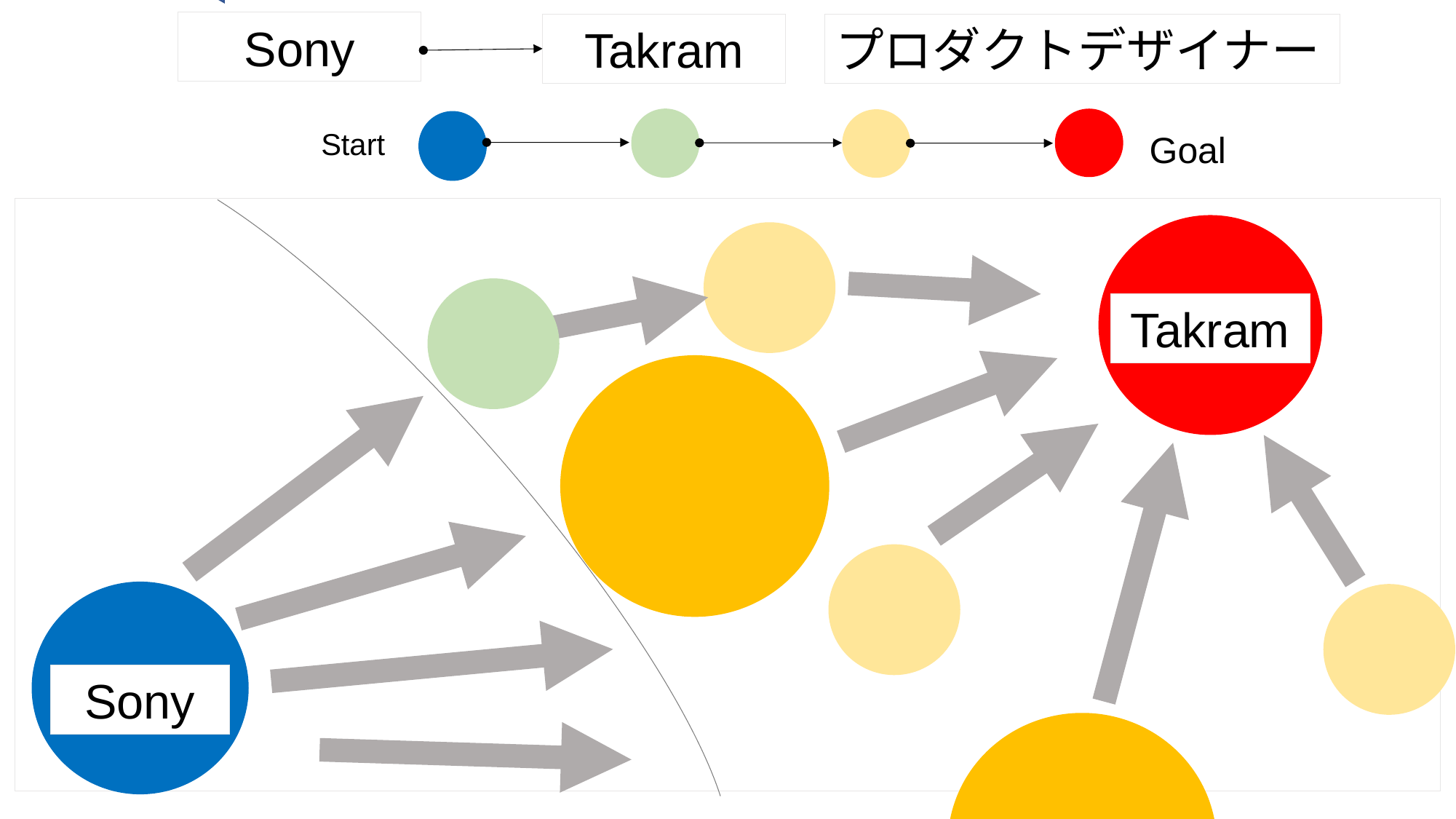

Sony
Takram
プロダクトデザイナー

Start
Goal

Takram

Sony